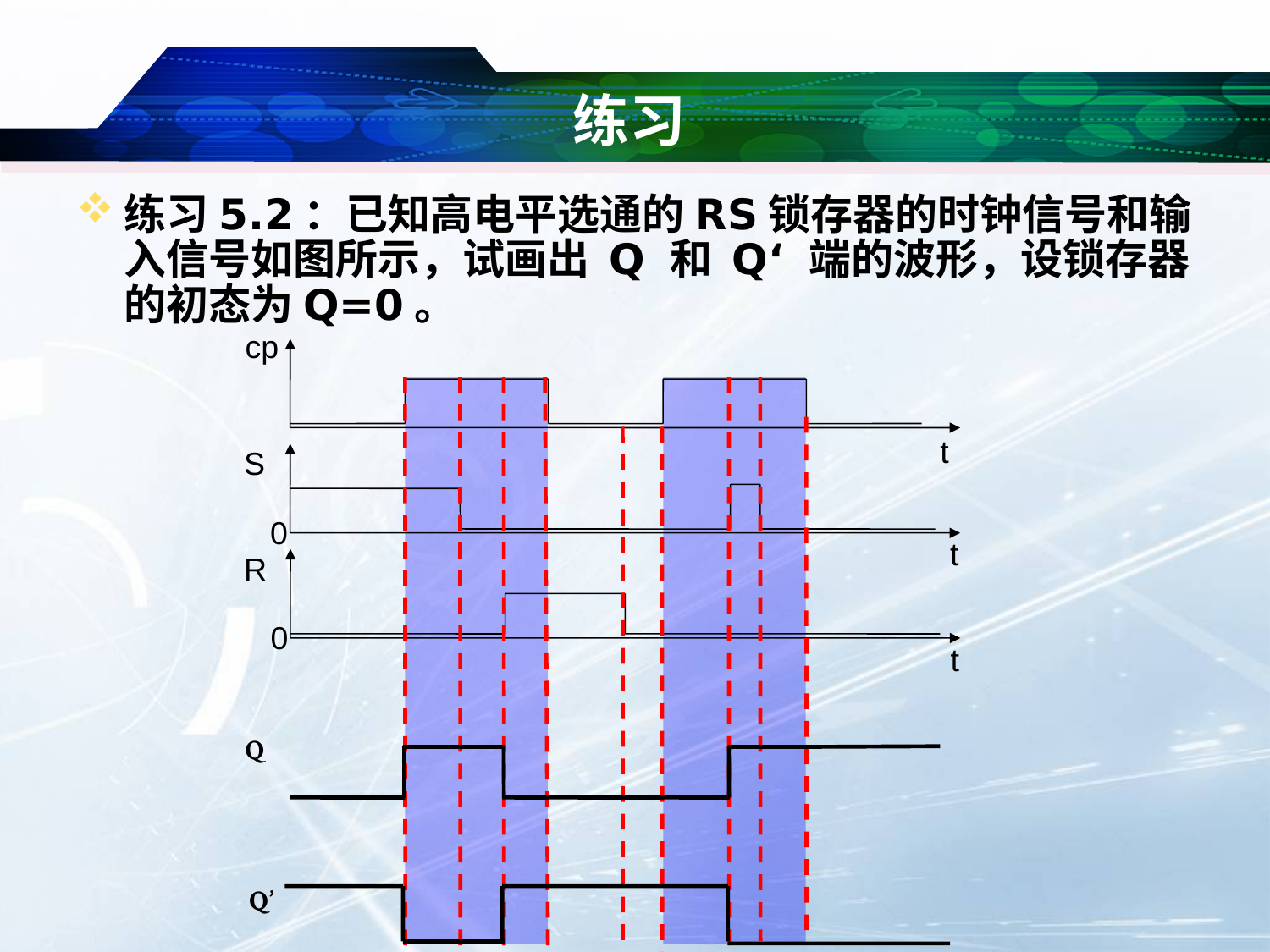

# 练习
练习5.2：已知高电平选通的RS锁存器的时钟信号和输入信号如图所示，试画出 Q 和 Q‘ 端的波形，设锁存器的初态为Q=0。
cp

t
 S

0

t
 R

0

t

Q

Q’